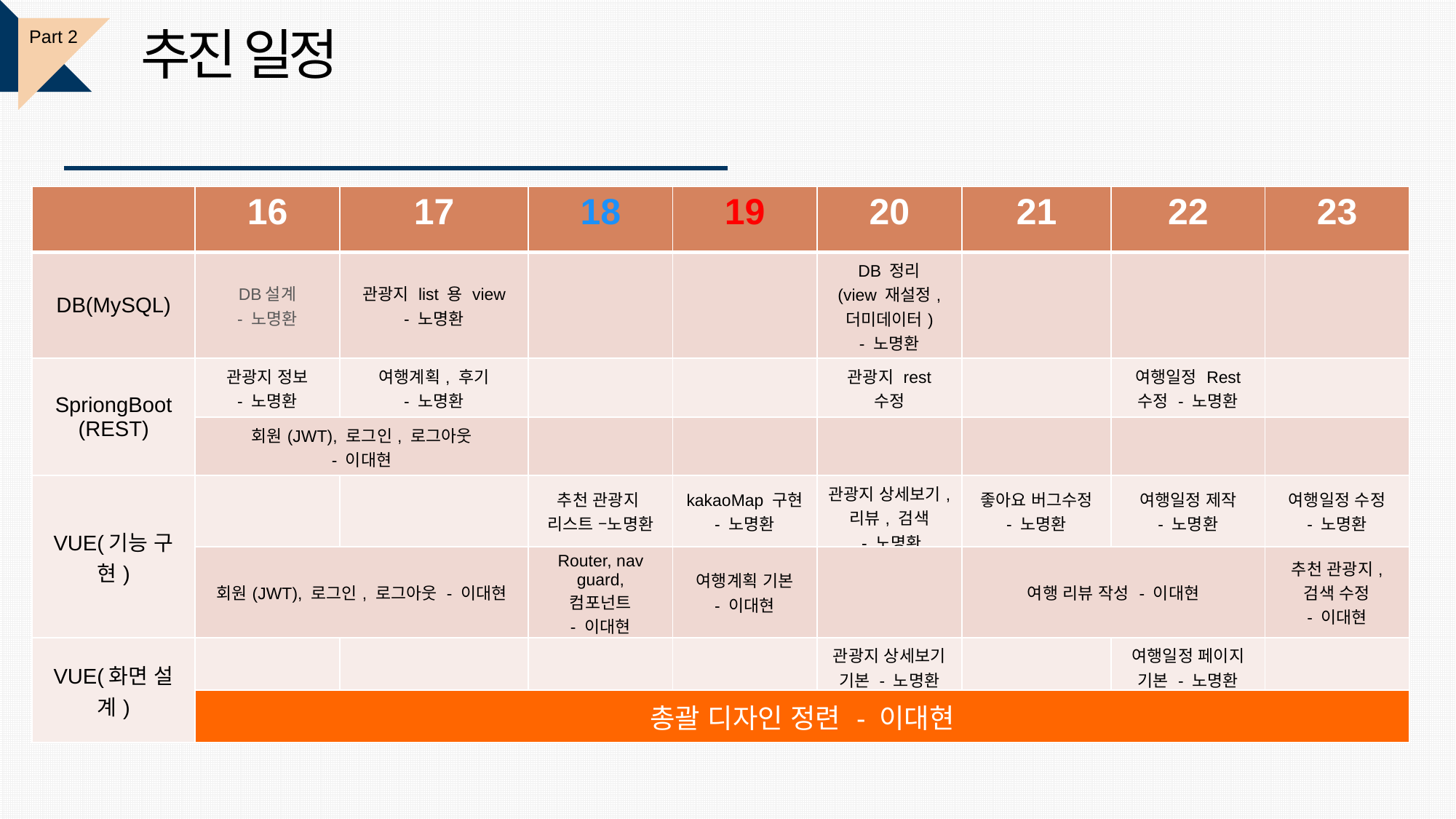

추진 일정

Part 2
|  | 16 | 17 | 18 | 19 | 20 | 21 | 22 | 23 |
| --- | --- | --- | --- | --- | --- | --- | --- | --- |
| DB(MySQL) | DB설계 - 노명환 | 관광지 list 용 view - 노명환 |  |  | DB 정리 (view 재설정, 더미데이터) - 노명환 |  |  |  |
| SpriongBoot (REST) | 관광지 정보 - 노명환 | 여행계획, 후기 - 노명환 |  |  | 관광지 rest 수정 - 노명환 |  | 여행일정 Rest 수정 - 노명환 |  |
|  | 회원(JWT), 로그인, 로그아웃 - 이대현 |  |  |  |  |  |  |  |
| VUE(기능 구현) |  |  | 추천 관광지 리스트 –노명환 | kakaoMap 구현 - 노명환 | 관광지 상세보기, 리뷰, 검색 - 노명환 | 좋아요 버그수정 - 노명환 | 여행일정 제작 - 노명환 | 여행일정 수정 - 노명환 |
|  | 회원(JWT), 로그인, 로그아웃 - 이대현 |  | Router, nav guard, 컴포넌트 - 이대현 | 여행계획 기본 - 이대현 |  | 여행 리뷰 작성 - 이대현 |  | 추천 관광지, 검색 수정 - 이대현 |
| VUE(화면 설계) |  |  |  |  | 관광지 상세보기 기본 - 노명환 |  | 여행일정 페이지 기본 - 노명환 |  |
|  | 총괄 디자인 정련 - 이대현 |  |  |  |  |  |  |  |